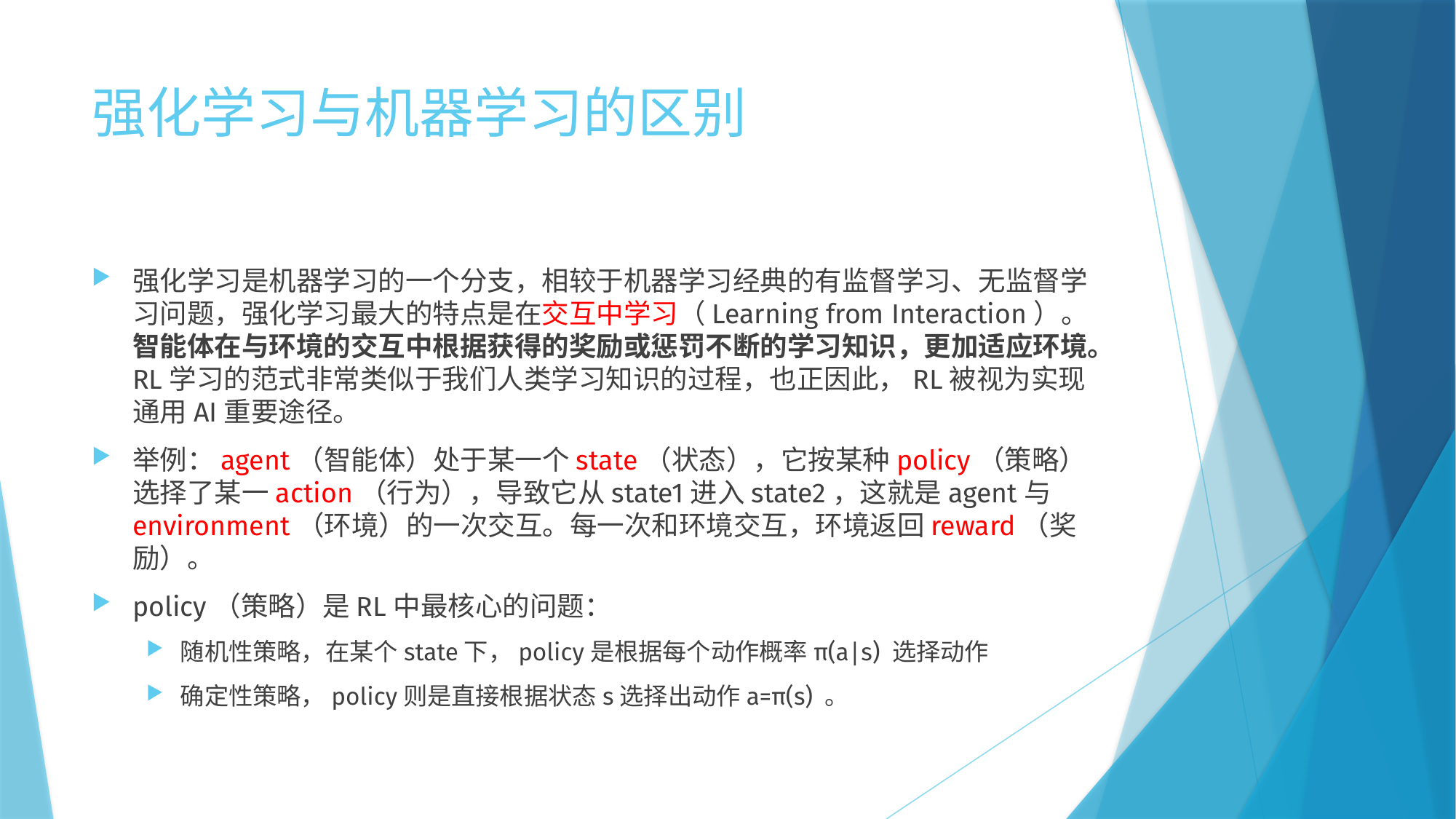

# 强化学习与机器学习的区别
强化学习是机器学习的一个分支，相较于机器学习经典的有监督学习、无监督学习问题，强化学习最大的特点是在交互中学习（Learning from Interaction）。智能体在与环境的交互中根据获得的奖励或惩罚不断的学习知识，更加适应环境。RL学习的范式非常类似于我们人类学习知识的过程，也正因此，RL被视为实现通用AI重要途径。
举例：agent（智能体）处于某一个state（状态），它按某种policy（策略）选择了某一action（行为），导致它从state1进入state2，这就是agent与environment（环境）的一次交互。每一次和环境交互，环境返回reward（奖励）。
policy（策略）是RL中最核心的问题：
随机性策略，在某个state下，policy是根据每个动作概率π(a∣s) 选择动作
确定性策略，policy则是直接根据状态s选择出动作a=π(s) 。